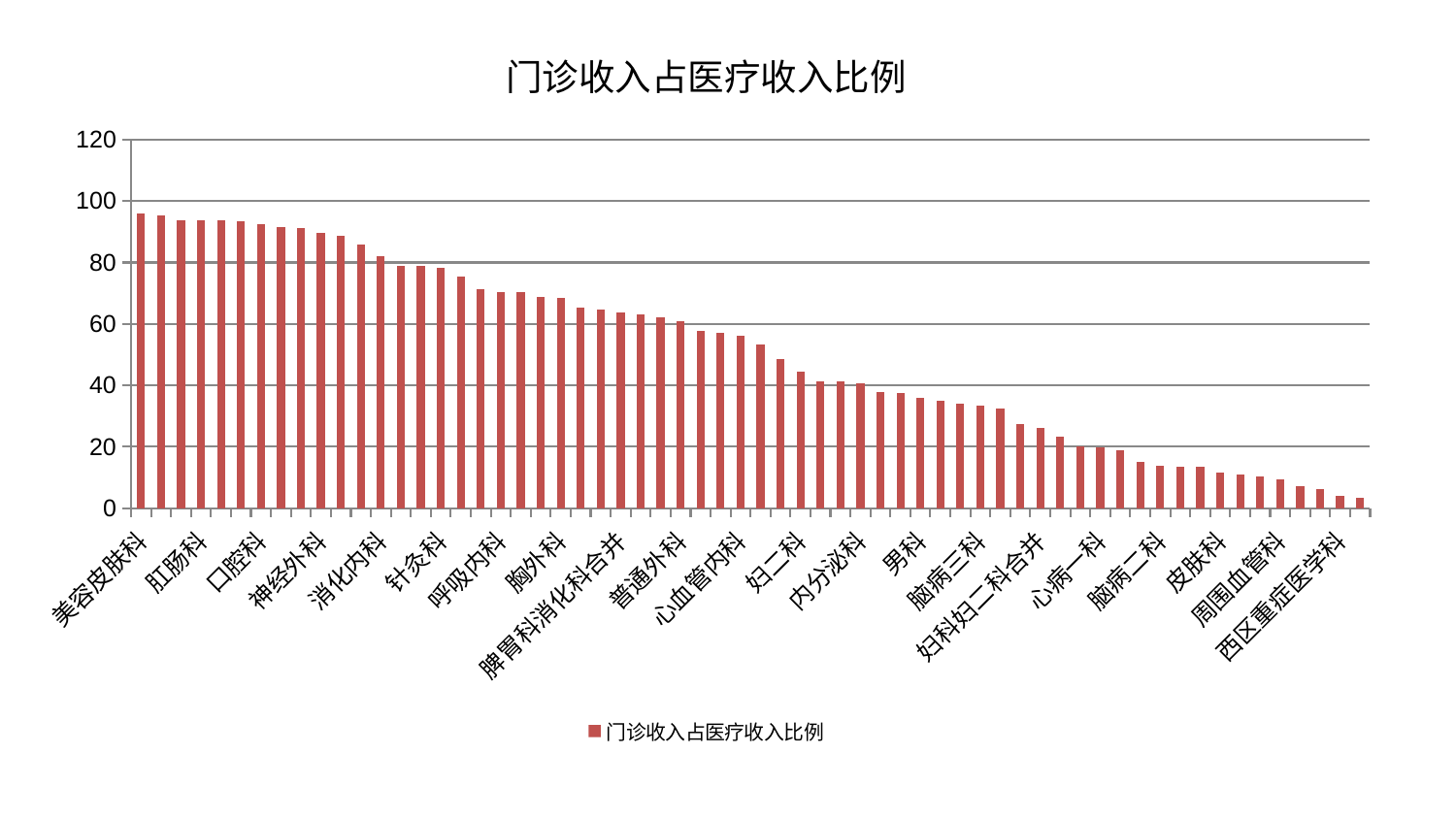

### Chart: 门诊收入占医疗收入比例

| Category | 门诊收入占医疗收入比例 |
|---|---|
| 美容皮肤科 | 95.84964624795487 |
| 小儿推拿科 | 95.26453797749042 |
| 血液科 | 93.8141751617265 |
| 肛肠科 | 93.61999874795546 |
| 儿科 | 93.61111296959095 |
| 东区肾病科 | 93.28676285271624 |
| 口腔科 | 92.56973736069227 |
| 微创骨科 | 91.4978496727949 |
| 老年医学科 | 91.16810981424217 |
| 神经外科 | 89.56406830465247 |
| 产科 | 88.60755109835507 |
| 中医经典科 | 85.79553124377692 |
| 消化内科 | 82.19828379354355 |
| 身心医学科 | 78.85098786995735 |
| 妇科 | 78.77132314505995 |
| 针灸科 | 78.3766794493247 |
| 眼科 | 75.28735471546713 |
| 骨科 | 71.41288462060986 |
| 呼吸内科 | 70.5011252837208 |
| 关节骨科 | 70.39906587937782 |
| 耳鼻喉科 | 68.63953732417284 |
| 胸外科 | 68.39135259120752 |
| 医院 | 65.46948837893845 |
| 脊柱骨科 | 64.72981573541188 |
| 脾胃科消化科合并 | 63.66881459707952 |
| 推拿科 | 63.06403366351616 |
| 泌尿外科 | 62.01483986940674 |
| 普通外科 | 60.87458222631459 |
| 心病三科 | 57.7959317906789 |
| 康复科 | 57.2435320457396 |
| 心血管内科 | 56.17764743942235 |
| 显微骨科 | 53.48310183114169 |
| 肿瘤内科 | 48.62713442512623 |
| 妇二科 | 44.598662738443466 |
| 肾病科 | 41.355829767261 |
| 风湿病科 | 41.180354874295034 |
| 内分泌科 | 40.62582408155053 |
| 肝胆外科 | 37.874025469703284 |
| 脑病一科 | 37.36631620215485 |
| 男科 | 35.81462673776215 |
| 心病四科 | 34.92643924880547 |
| 治未病中心 | 34.164739115428276 |
| 脑病三科 | 33.41391877119628 |
| 神经内科 | 32.44029562946638 |
| 运动损伤骨科 | 27.25992183052024 |
| 妇科妇二科合并 | 26.255516205891595 |
| 心病二科 | 23.388075987847422 |
| 重症医学科 | 20.214708500196245 |
| 心病一科 | 19.755264744581314 |
| 肾脏内科 | 18.900735004600143 |
| 中医外治中心 | 15.181486155285429 |
| 脑病二科 | 13.953468816289094 |
| 肝病科 | 13.573749891198972 |
| 乳腺甲状腺外科 | 13.460231120369826 |
| 皮肤科 | 11.706221310878394 |
| 东区重症医学科 | 11.031068616125417 |
| 脾胃病科 | 10.307943266682852 |
| 周围血管科 | 9.324864628555641 |
| 创伤骨科 | 7.16871651769424 |
| 小儿骨科 | 6.120334036673847 |
| 西区重症医学科 | 4.187195327852233 |
| 综合内科 | 3.315447990228071 |
220